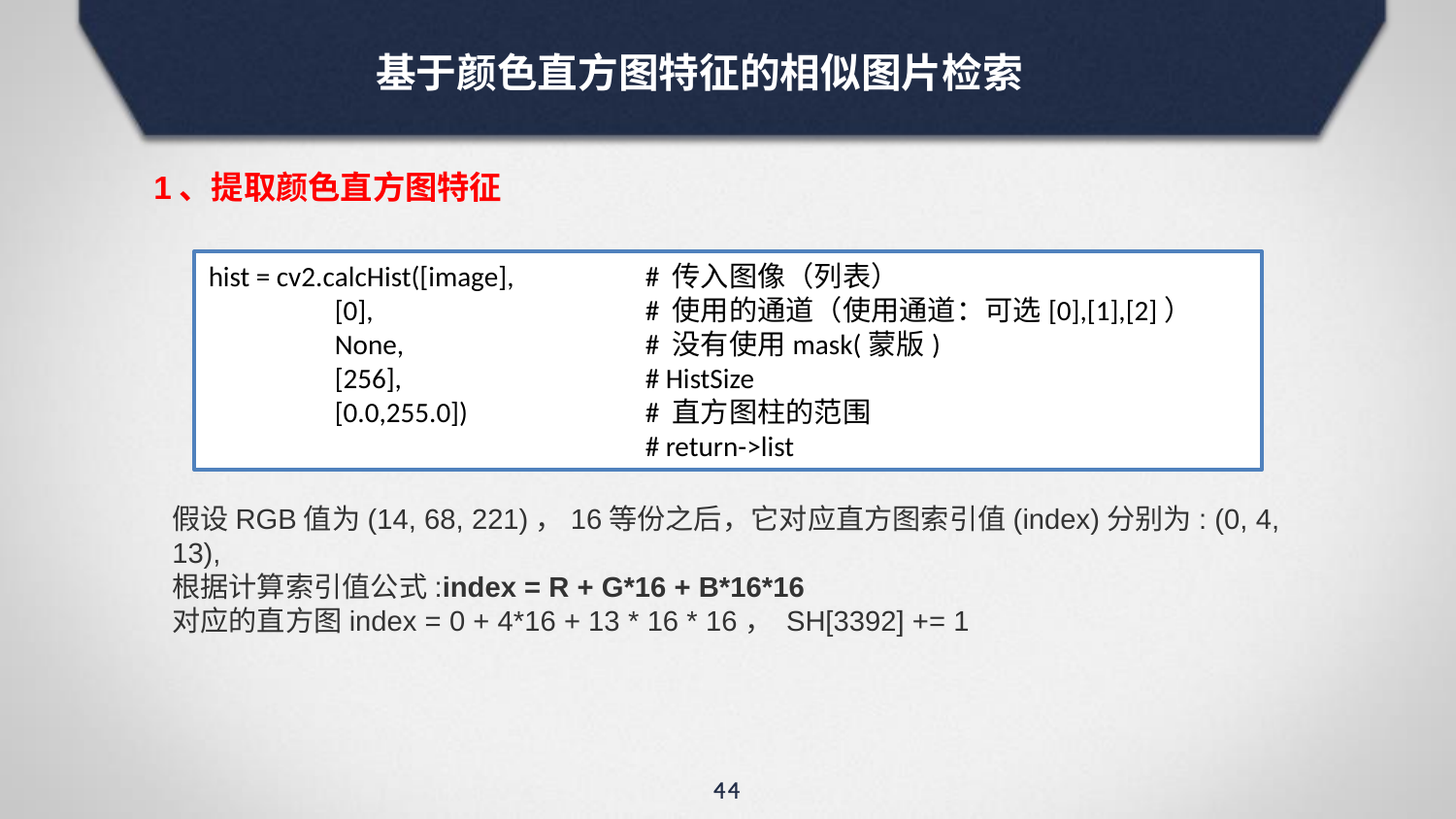

# 基于颜色直方图特征的相似图片检索
1、提取颜色直方图特征
hist = cv2.calcHist([image],	# 传入图像（列表）
                    [0],                 		# 使用的通道（使用通道：可选[0],[1],[2]）
                    None,                	# 没有使用mask(蒙版)
                    [256],               		# HistSize
                    [0.0,255.0])         	# 直方图柱的范围
                                         		# return->list
假设RGB值为(14, 68, 221)，16等份之后，它对应直方图索引值(index)分别为: (0, 4, 13),
根据计算索引值公式:index = R + G*16 + B*16*16
对应的直方图index = 0 + 4*16 + 13 * 16 * 16， SH[3392] += 1
44